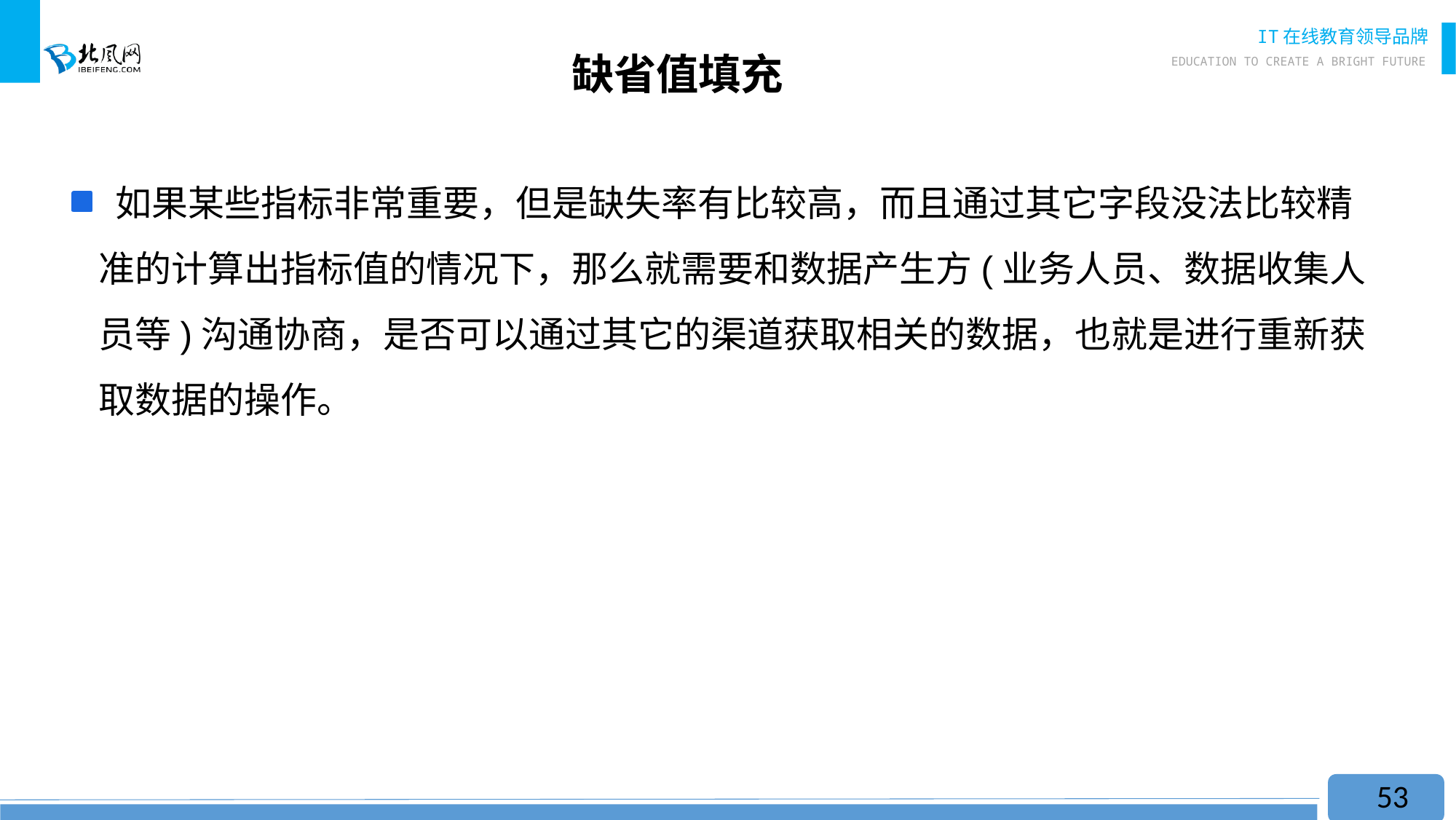

# 缺省值填充
 如果某些指标非常重要，但是缺失率有比较高，而且通过其它字段没法比较精准的计算出指标值的情况下，那么就需要和数据产生方(业务人员、数据收集人员等)沟通协商，是否可以通过其它的渠道获取相关的数据，也就是进行重新获取数据的操作。